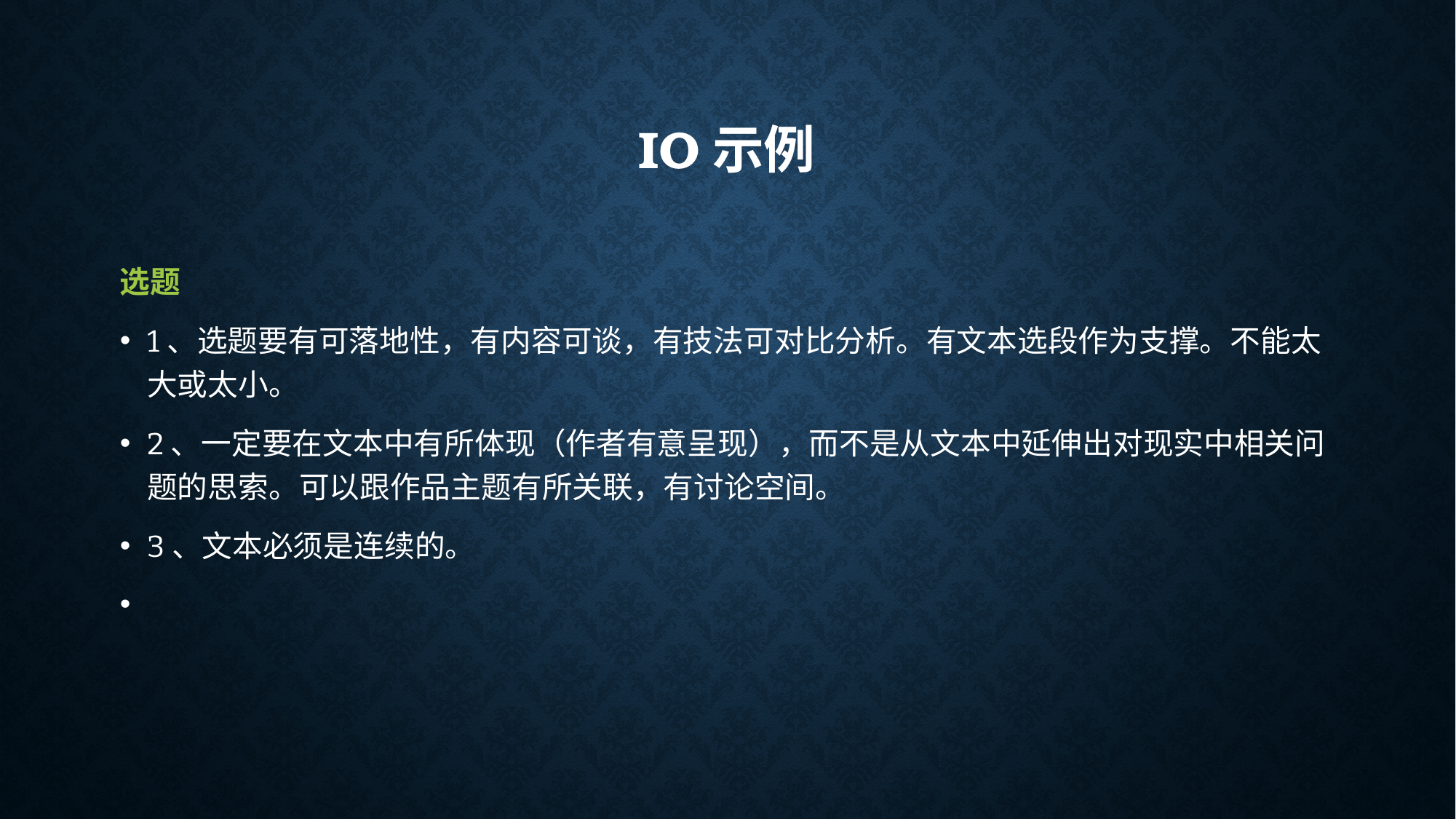

# IO示例
选题
1、选题要有可落地性，有内容可谈，有技法可对比分析。有文本选段作为支撑。不能太大或太小。
2、一定要在文本中有所体现（作者有意呈现），而不是从文本中延伸出对现实中相关问题的思索。可以跟作品主题有所关联，有讨论空间。
3、文本必须是连续的。